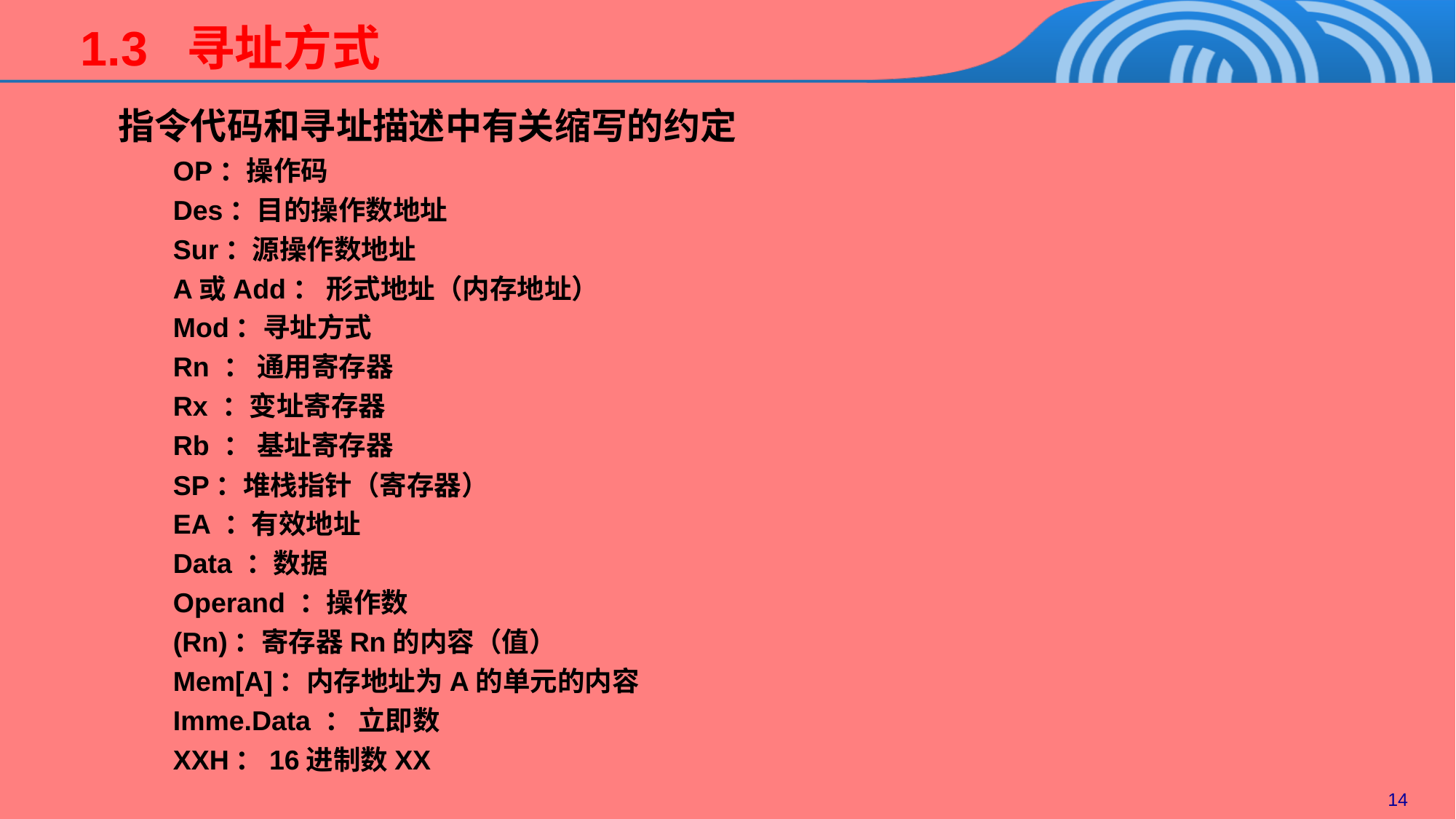

1.3  寻址方式
指令代码和寻址描述中有关缩写的约定
OP：操作码
Des：目的操作数地址
Sur：源操作数地址
A或Add： 形式地址（内存地址）
Mod：寻址方式
Rn ： 通用寄存器
Rx ：变址寄存器
Rb ： 基址寄存器
SP：堆栈指针（寄存器）
EA ：有效地址
Data ：数据
Operand ：操作数
(Rn)：寄存器Rn的内容（值）
Mem[A]：内存地址为A的单元的内容
Imme.Data ： 立即数
XXH：16进制数XX